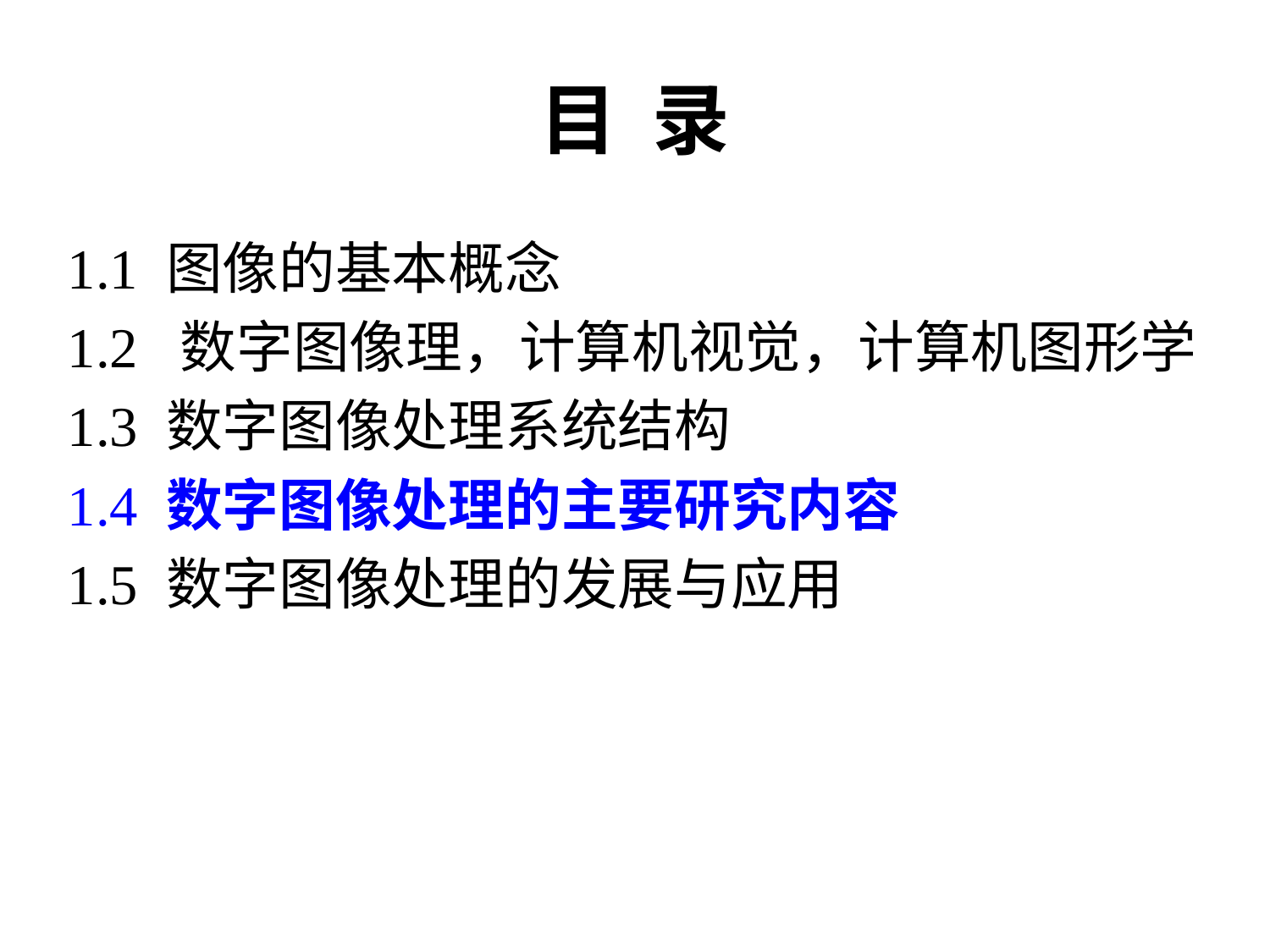

目  录

1.1 图像的基本概念
1.2  数字图像理，计算机视觉，计算机图形学
1.3 数字图像处理系统结构
1.4 数字图像处理的主要研究内容
1.5 数字图像处理的发展与应用